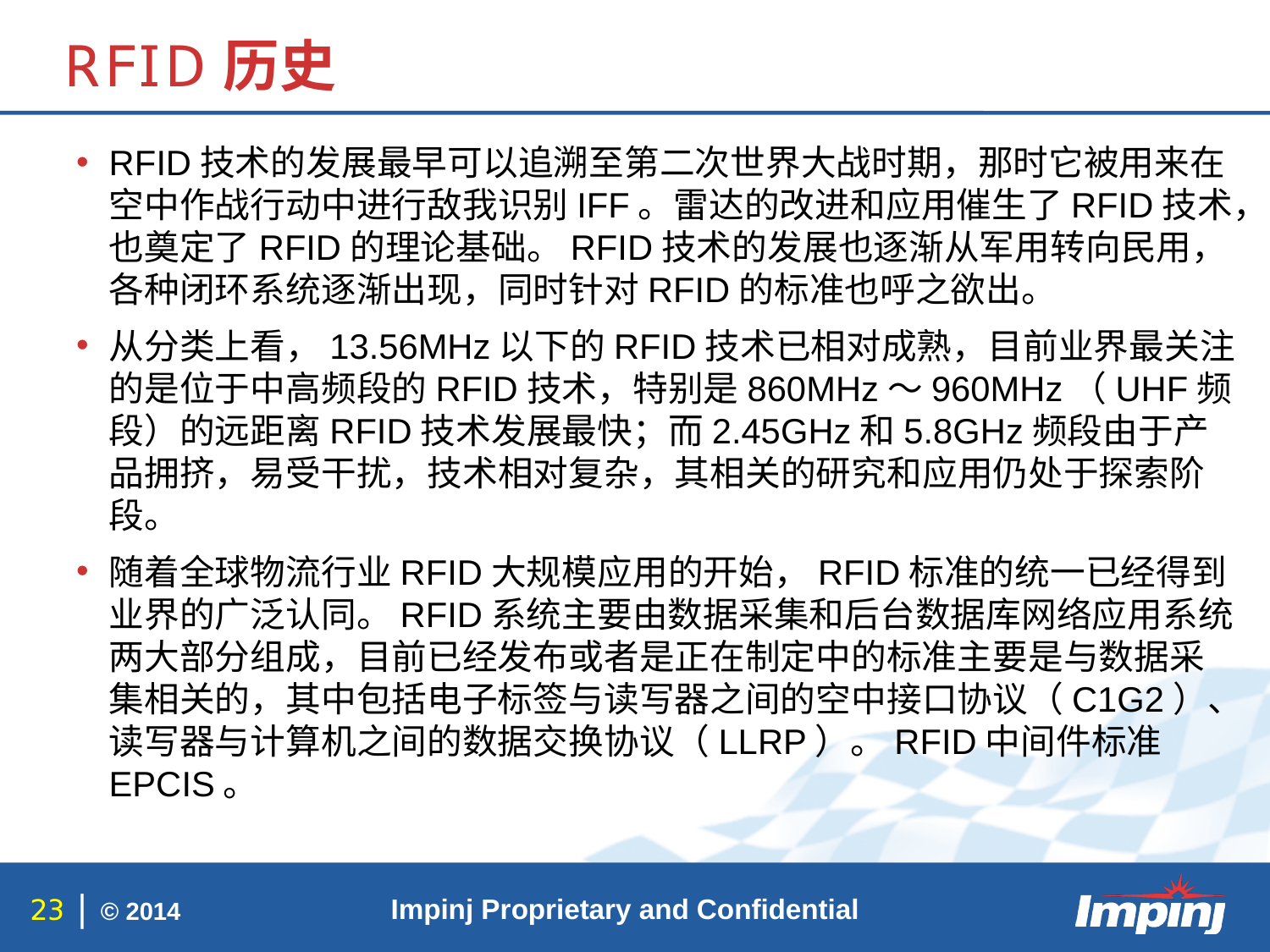

# RFID历史
RFID技术的发展最早可以追溯至第二次世界大战时期，那时它被用来在空中作战行动中进行敌我识别IFF。雷达的改进和应用催生了RFID技术，也奠定了RFID的理论基础。RFID技术的发展也逐渐从军用转向民用，各种闭环系统逐渐出现，同时针对RFID的标准也呼之欲出。
从分类上看，13.56MHz以下的RFID技术已相对成熟，目前业界最关注的是位于中高频段的RFID技术，特别是860MHz～960MHz（UHF频段）的远距离RFID技术发展最快；而2.45GHz和5.8GHz频段由于产品拥挤，易受干扰，技术相对复杂，其相关的研究和应用仍处于探索阶段。
随着全球物流行业RFID大规模应用的开始，RFID标准的统一已经得到业界的广泛认同。RFID系统主要由数据采集和后台数据库网络应用系统两大部分组成，目前已经发布或者是正在制定中的标准主要是与数据采集相关的，其中包括电子标签与读写器之间的空中接口协议（C1G2）、读写器与计算机之间的数据交换协议（LLRP）。RFID中间件标准EPCIS。